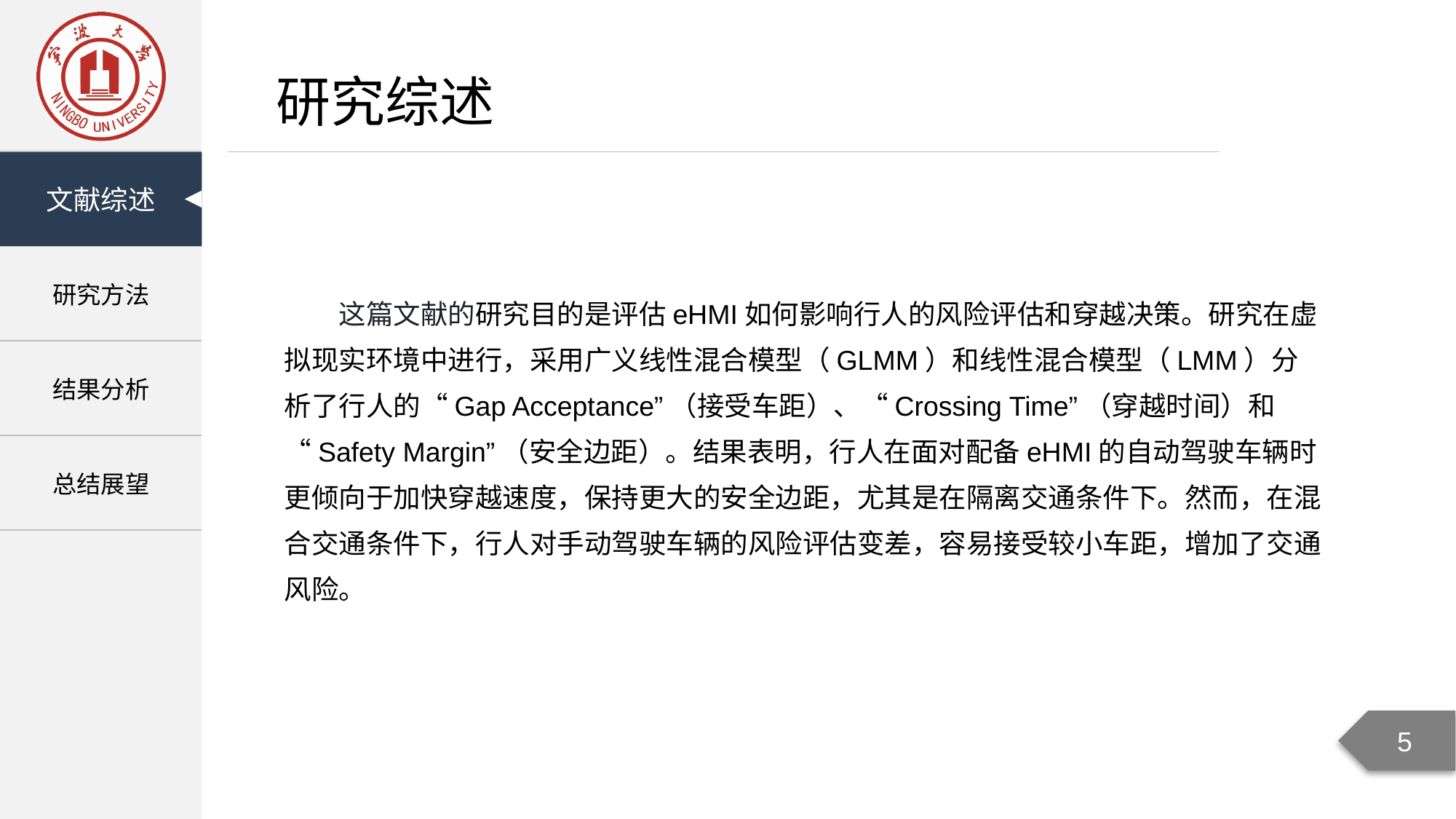

研究综述
这篇文献的研究目的是评估eHMI如何影响行人的风险评估和穿越决策。研究在虚拟现实环境中进行，采用广义线性混合模型（GLMM）和线性混合模型（LMM）分析了行人的“Gap Acceptance”（接受车距）、“Crossing Time”（穿越时间）和“Safety Margin”（安全边距）。结果表明，行人在面对配备eHMI的自动驾驶车辆时更倾向于加快穿越速度，保持更大的安全边距，尤其是在隔离交通条件下。然而，在混合交通条件下，行人对手动驾驶车辆的风险评估变差，容易接受较小车距，增加了交通风险。